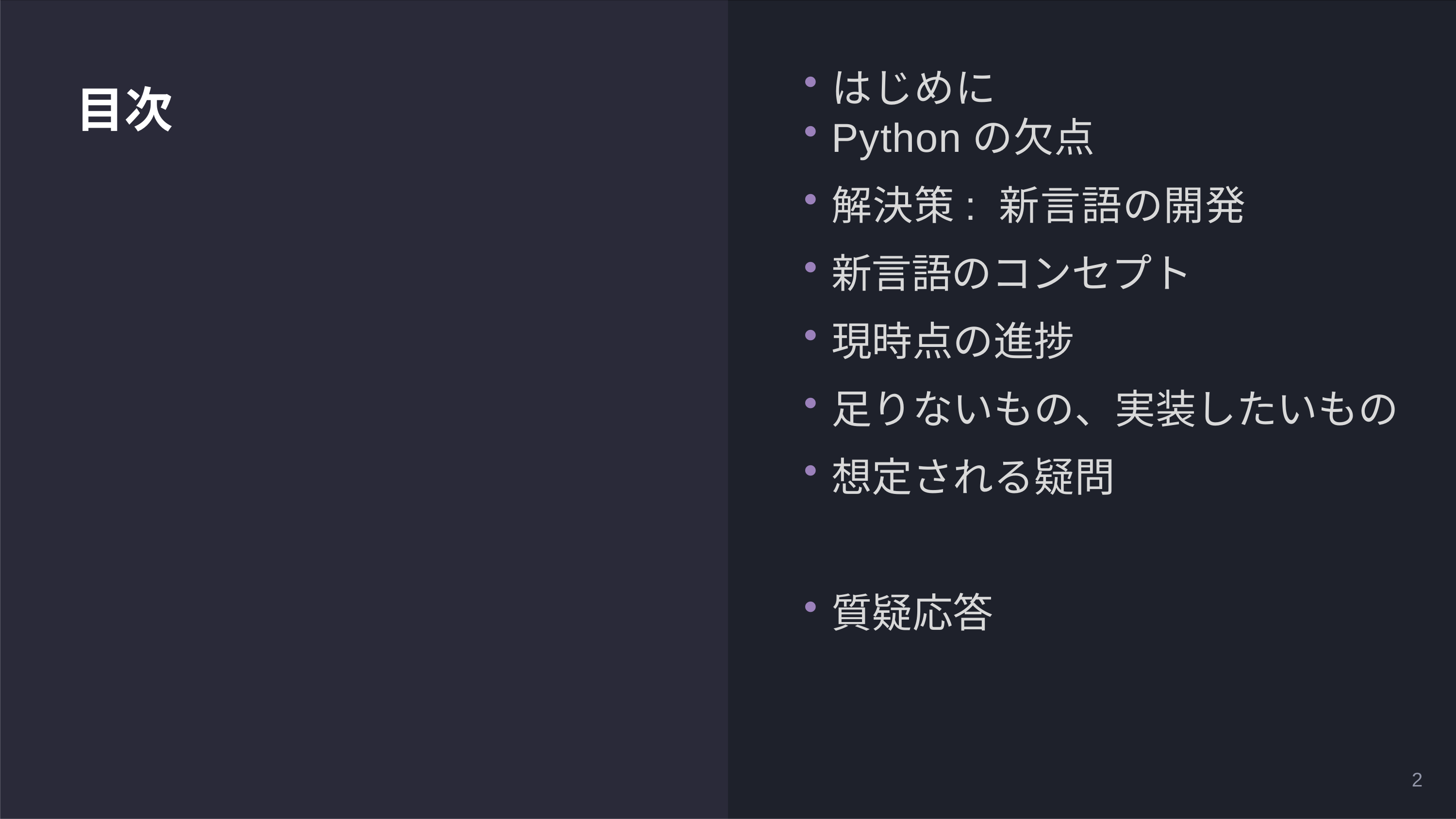

はじめに
Pythonの欠点
解決策: 新言語の開発
新言語のコンセプト
現時点の進捗
足りないもの、実装したいもの
想定される疑問

質疑応答
# 目次
2